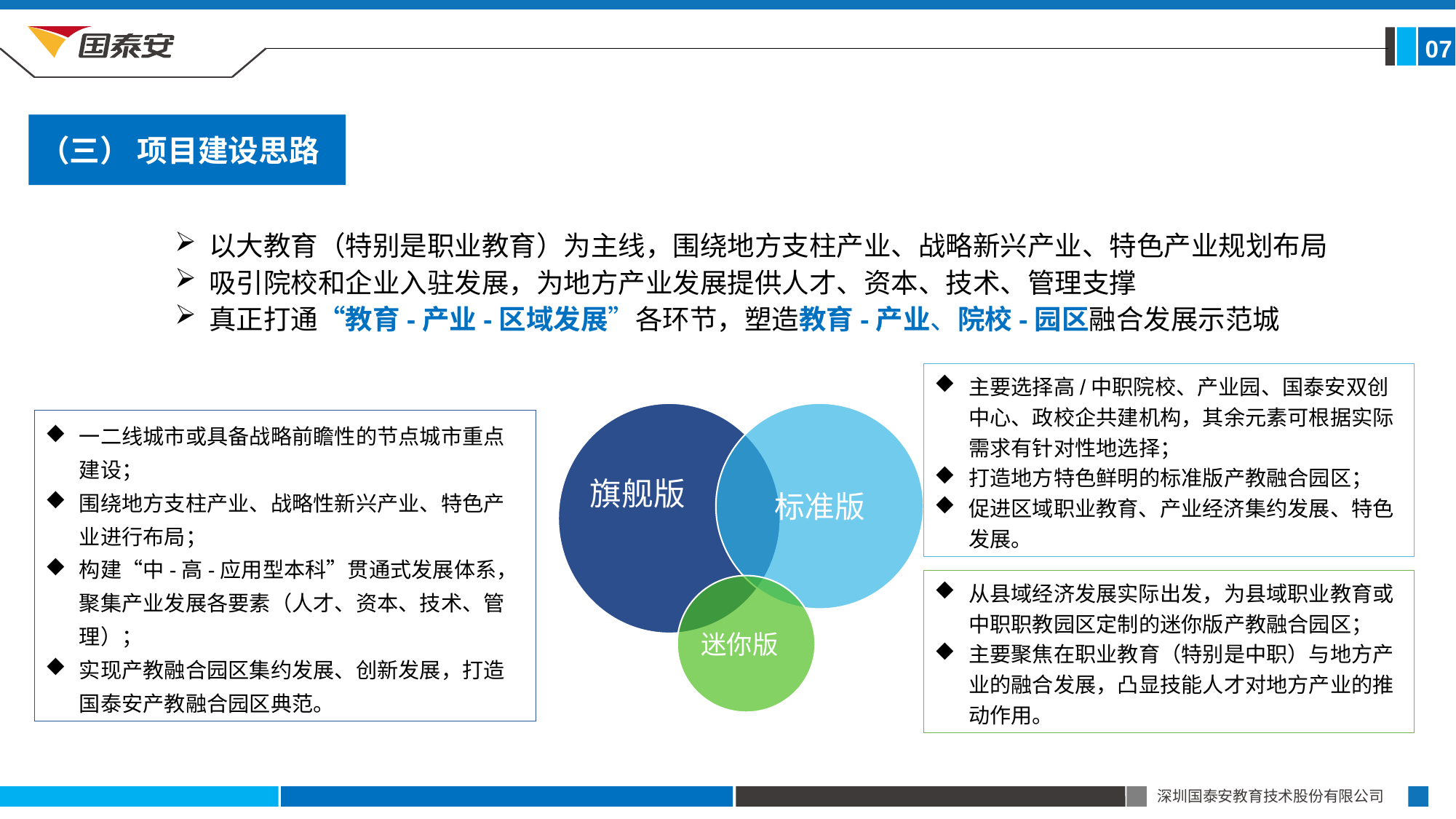

07
（三） 项目建设思路
以大教育（特别是职业教育）为主线，围绕地方支柱产业、战略新兴产业、特色产业规划布局
吸引院校和企业入驻发展，为地方产业发展提供人才、资本、技术、管理支撑
真正打通“教育-产业-区域发展”各环节，塑造教育-产业、院校-园区融合发展示范城
主要选择高/中职院校、产业园、国泰安双创中心、政校企共建机构，其余元素可根据实际需求有针对性地选择；
打造地方特色鲜明的标准版产教融合园区；
促进区域职业教育、产业经济集约发展、特色发展。

一二线城市或具备战略前瞻性的节点城市重点建设；
围绕地方支柱产业、战略性新兴产业、特色产业进行布局；
构建“中-高-应用型本科”贯通式发展体系，聚集产业发展各要素（人才、资本、技术、管理）；
实现产教融合园区集约发展、创新发展，打造国泰安产教融合园区典范。
旗舰版
标准版
从县域经济发展实际出发，为县域职业教育或中职职教园区定制的迷你版产教融合园区；
主要聚焦在职业教育（特别是中职）与地方产业的融合发展，凸显技能人才对地方产业的推动作用。
迷你版